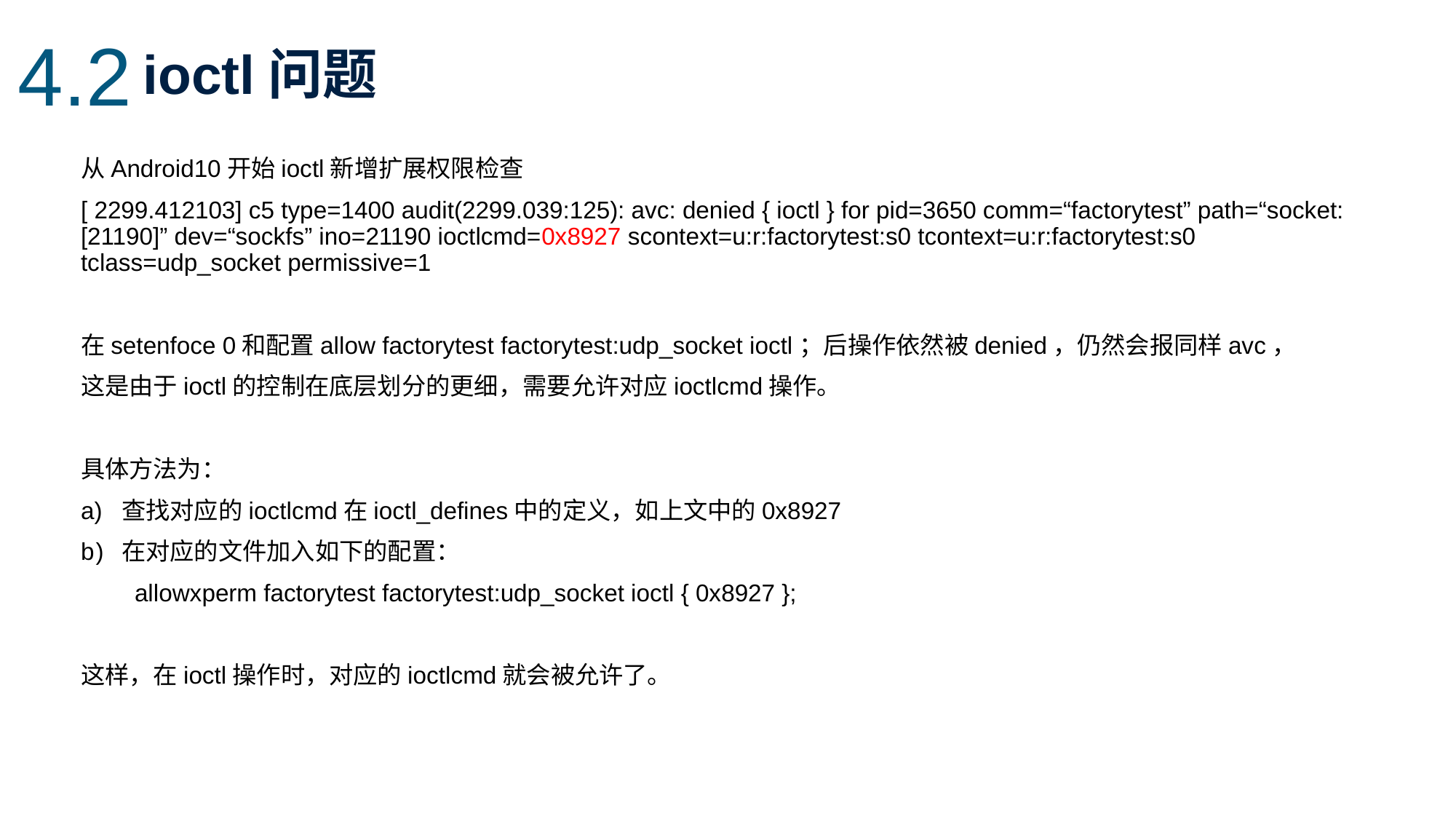

4.2
ioctl问题
从Android10开始ioctl新增扩展权限检查
[ 2299.412103] c5 type=1400 audit(2299.039:125): avc: denied { ioctl } for pid=3650 comm=“factorytest” path=“socket:[21190]” dev=“sockfs” ino=21190 ioctlcmd=0x8927 scontext=u:r:factorytest:s0 tcontext=u:r:factorytest:s0 tclass=udp_socket permissive=1

在setenfoce 0和配置allow factorytest factorytest:udp_socket ioctl；后操作依然被denied，仍然会报同样avc，
这是由于ioctl的控制在底层划分的更细，需要允许对应ioctlcmd操作。

具体方法为：
查找对应的ioctlcmd在ioctl_defines中的定义，如上文中的0x8927
在对应的文件加入如下的配置：
        allowxperm factorytest factorytest:udp_socket ioctl { 0x8927 };

这样，在ioctl操作时，对应的ioctlcmd就会被允许了。